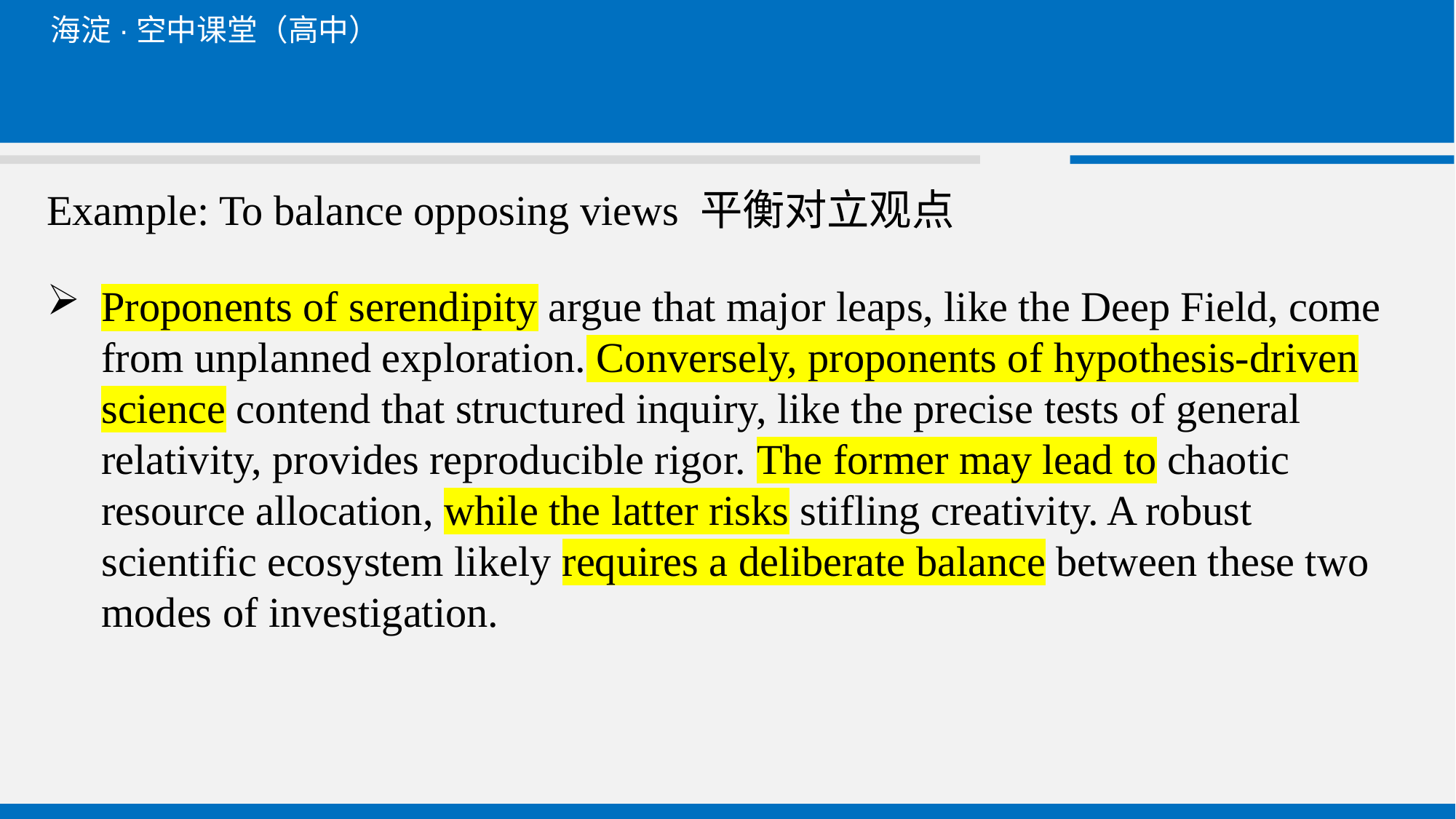

# Example: To balance opposing views 平衡对立观点
Proponents of serendipity argue that major leaps, like the Deep Field, come from unplanned exploration. Conversely, proponents of hypothesis-driven science contend that structured inquiry, like the precise tests of general relativity, provides reproducible rigor. The former may lead to chaotic resource allocation, while the latter risks stifling creativity. A robust scientific ecosystem likely requires a deliberate balance between these two modes of investigation.